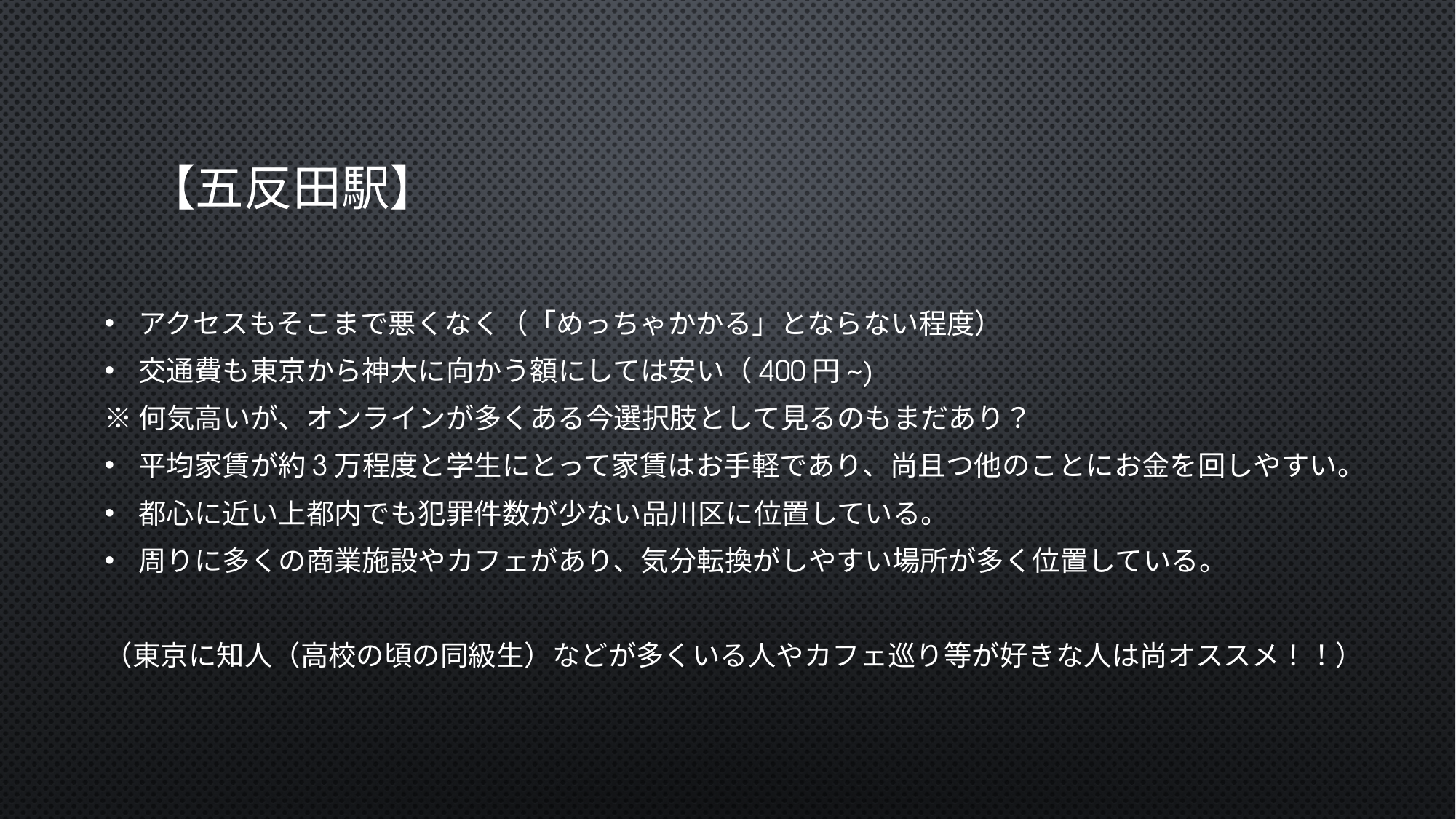

# 【五反田駅】
アクセスもそこまで悪くなく（「めっちゃかかる」とならない程度）
交通費も東京から神大に向かう額にしては安い（400円~)
※何気高いが、オンラインが多くある今選択肢として見るのもまだあり？
平均家賃が約3万程度と学生にとって家賃はお手軽であり、尚且つ他のことにお金を回しやすい。
都心に近い上都内でも犯罪件数が少ない品川区に位置している。
周りに多くの商業施設やカフェがあり、気分転換がしやすい場所が多く位置している。

（東京に知人（高校の頃の同級生）などが多くいる人やカフェ巡り等が好きな人は尚オススメ！！）